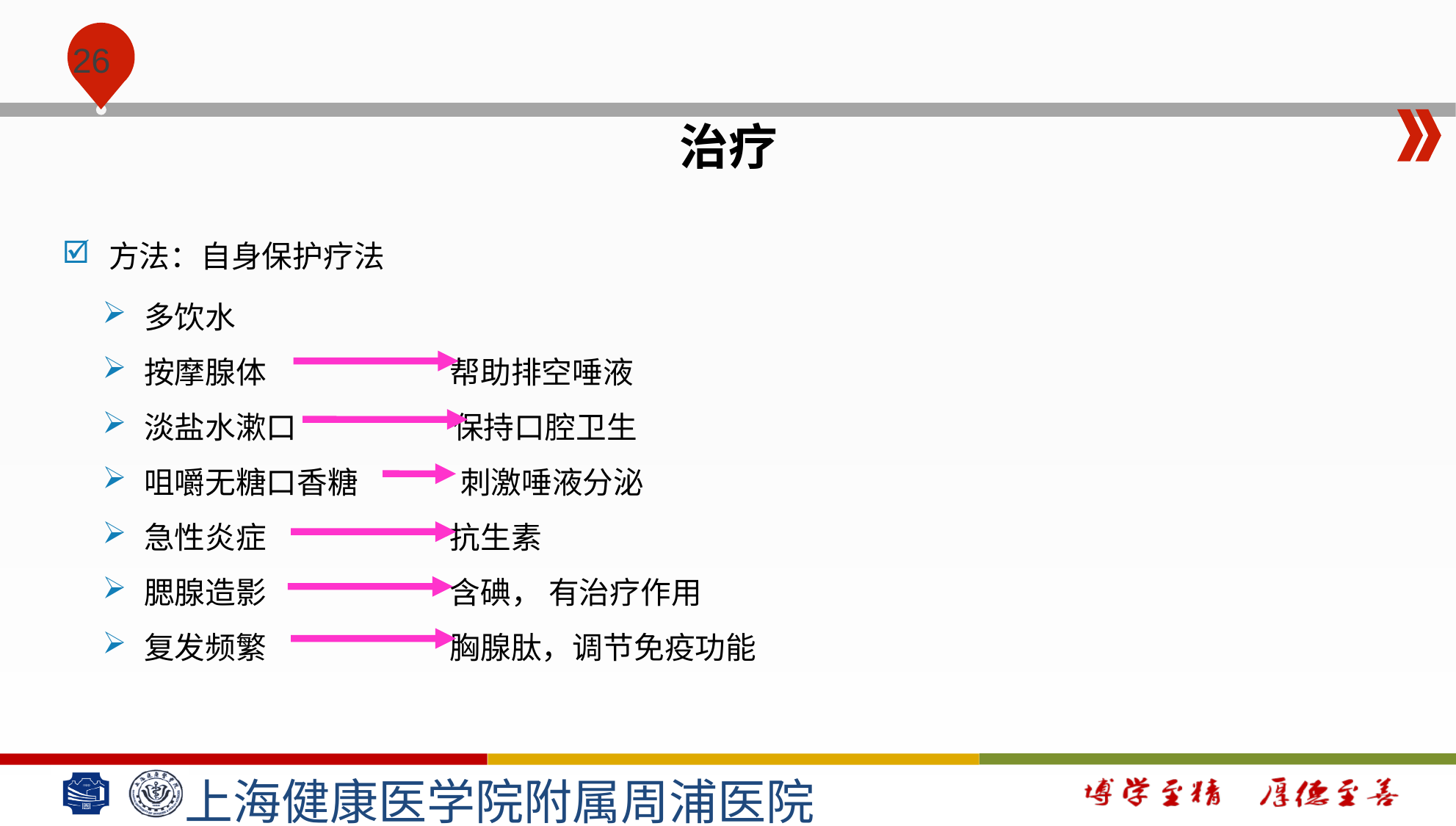

#

治疗
方法：自身保护疗法
多饮水
按摩腺体                           帮助排空唾液
淡盐水漱口                       保持口腔卫生
咀嚼无糖口香糖               刺激唾液分泌
急性炎症                           抗生素
腮腺造影                           含碘， 有治疗作用
复发频繁                           胸腺肽，调节免疫功能